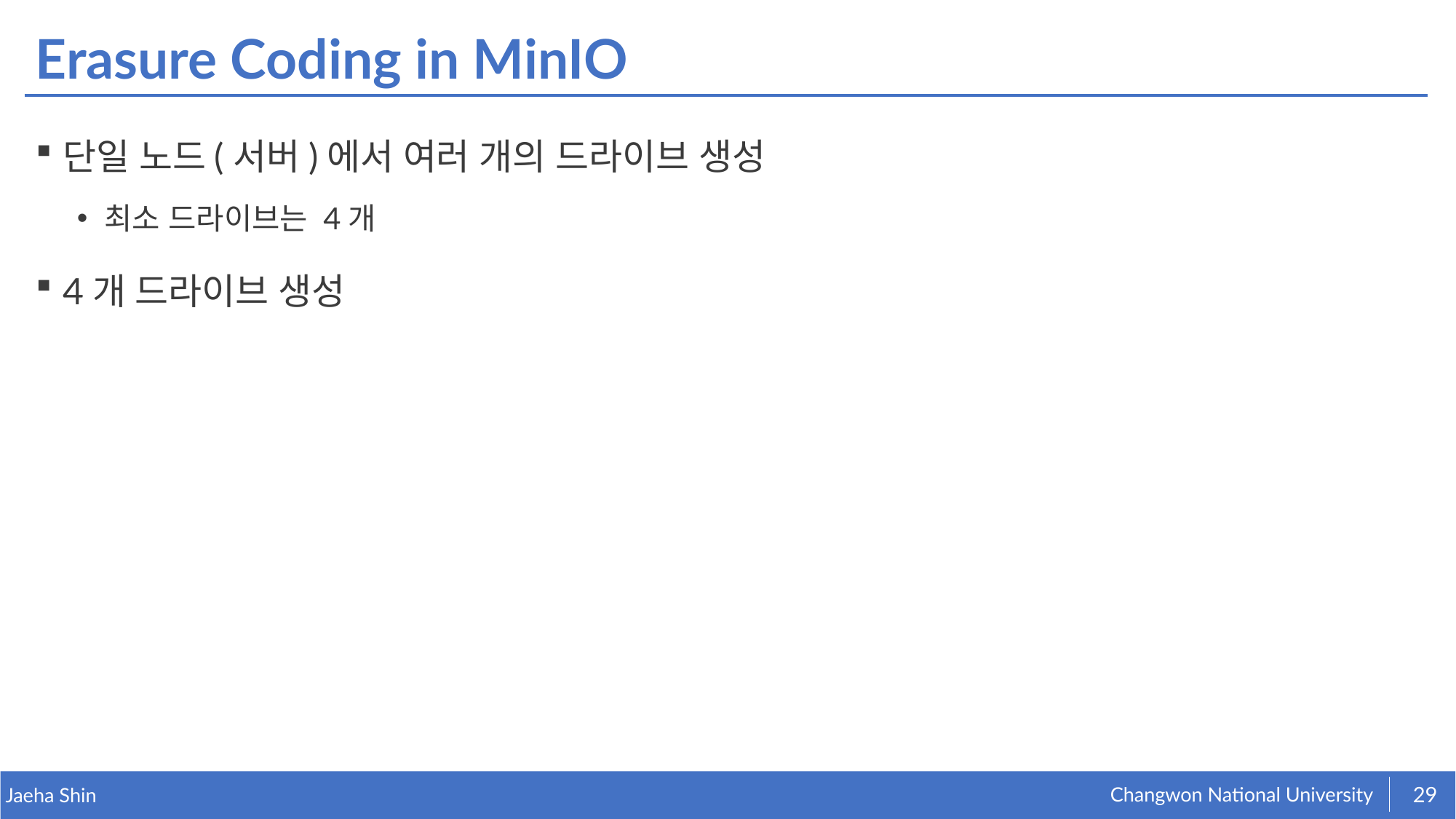

# Erasure Coding in MinIO
단일 노드(서버)에서 여러 개의 드라이브 생성
최소 드라이브는 4개
4개 드라이브 생성
29